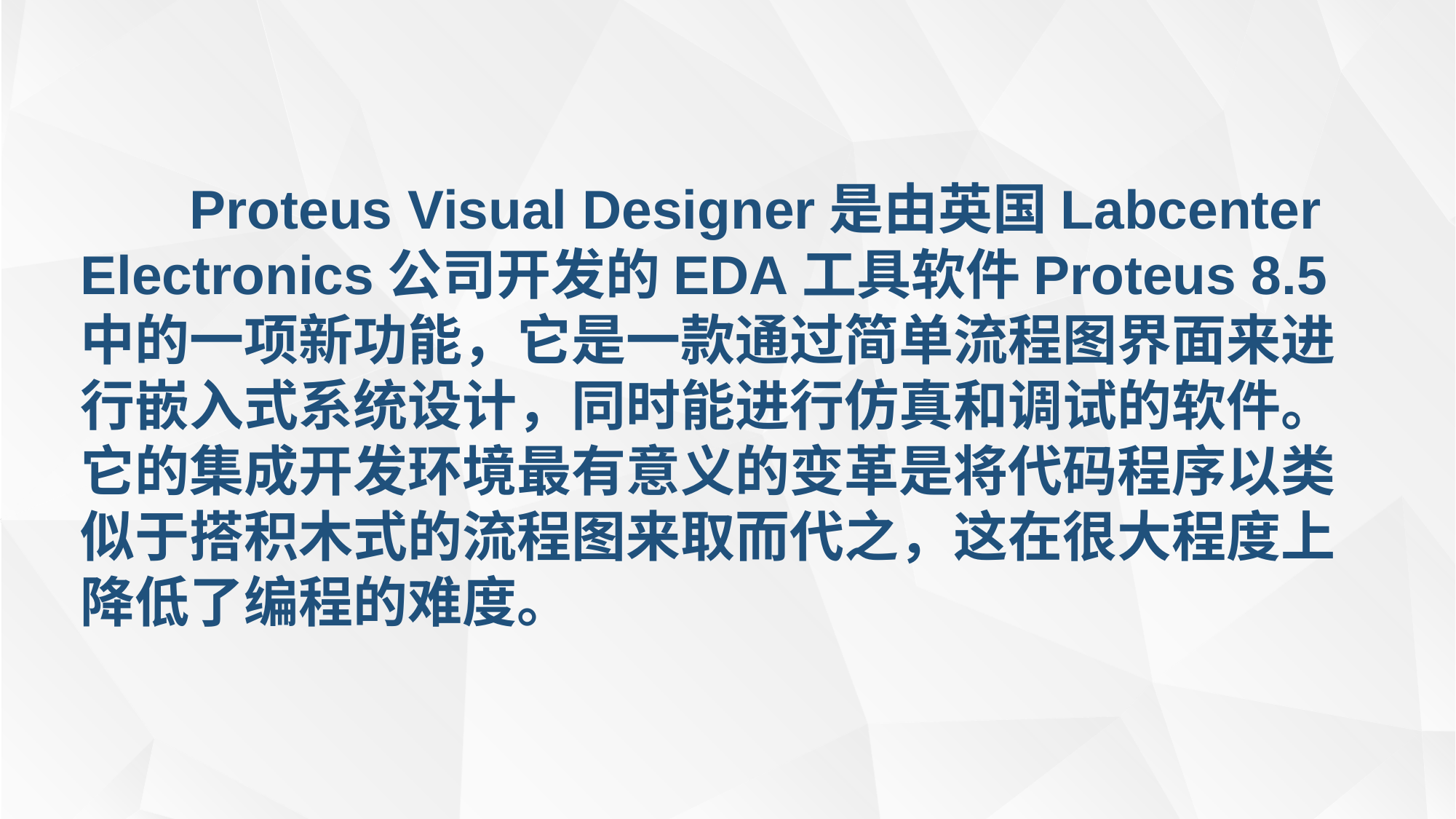

Proteus Visual Designer是由英国Labcenter Electronics公司开发的EDA工具软件Proteus 8.5中的一项新功能，它是一款通过简单流程图界面来进行嵌入式系统设计，同时能进行仿真和调试的软件。它的集成开发环境最有意义的变革是将代码程序以类似于搭积木式的流程图来取而代之，这在很大程度上降低了编程的难度。